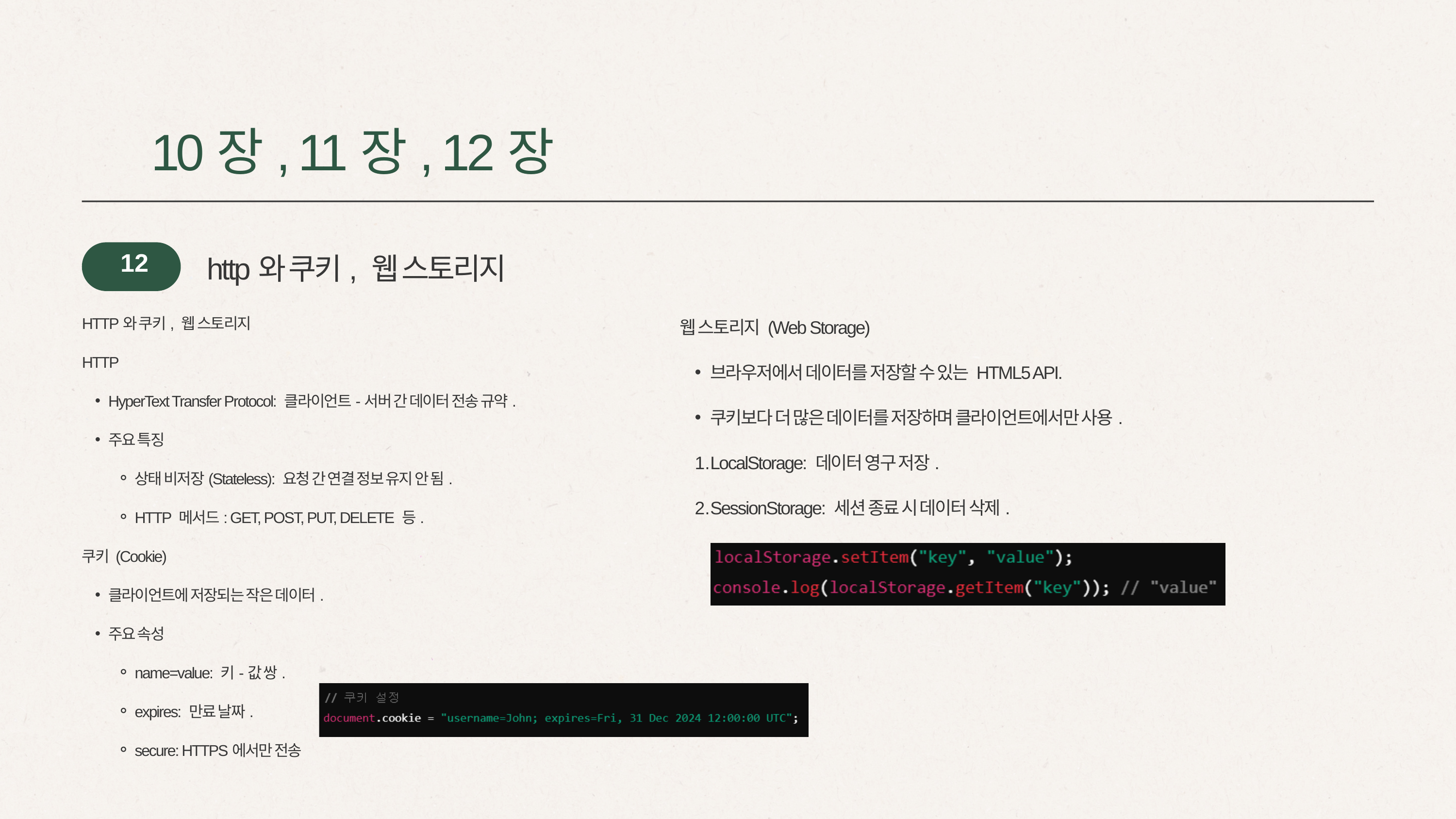

10장, 11장, 12장

 12
http와 쿠키, 웹 스토리지
웹 스토리지 (Web Storage)
브라우저에서 데이터를 저장할 수 있는 HTML5 API.
쿠키보다 더 많은 데이터를 저장하며 클라이언트에서만 사용.
LocalStorage: 데이터 영구 저장.
SessionStorage: 세션 종료 시 데이터 삭제.

HTTP와 쿠키, 웹 스토리지
HTTP
HyperText Transfer Protocol: 클라이언트-서버 간 데이터 전송 규약.
주요 특징
상태 비저장(Stateless): 요청 간 연결 정보 유지 안 됨.
HTTP 메서드: GET, POST, PUT, DELETE 등.
쿠키 (Cookie)
클라이언트에 저장되는 작은 데이터.
주요 속성
name=value: 키-값 쌍.
expires: 만료 날짜.
secure: HTTPS에서만 전송